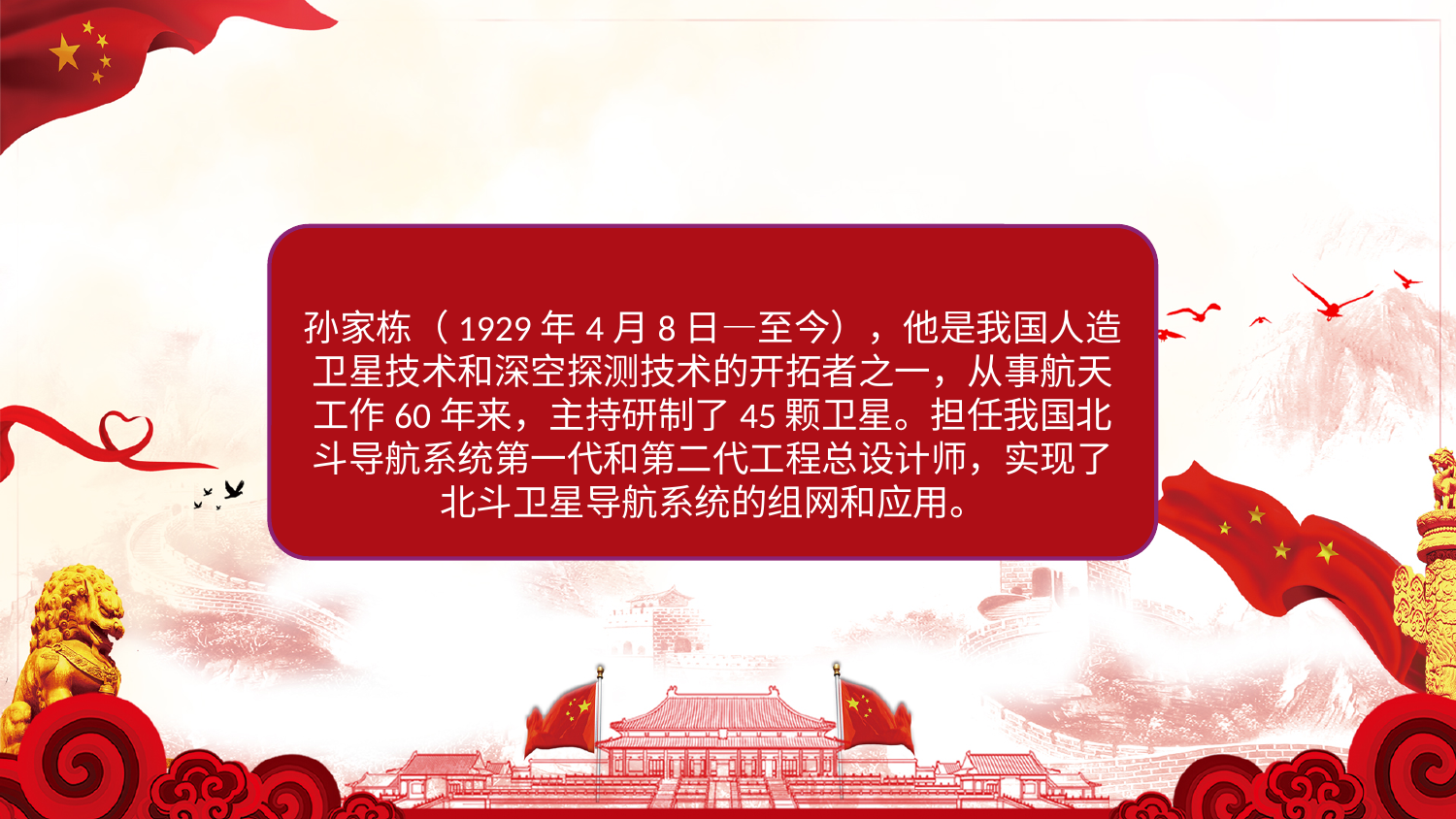

孙家栋（1929年4月8日—至今），他是我国人造卫星技术和深空探测技术的开拓者之一，从事航天工作60年来，主持研制了45颗卫星。担任我国北斗导航系统第一代和第二代工程总设计师，实现了北斗卫星导航系统的组网和应用。